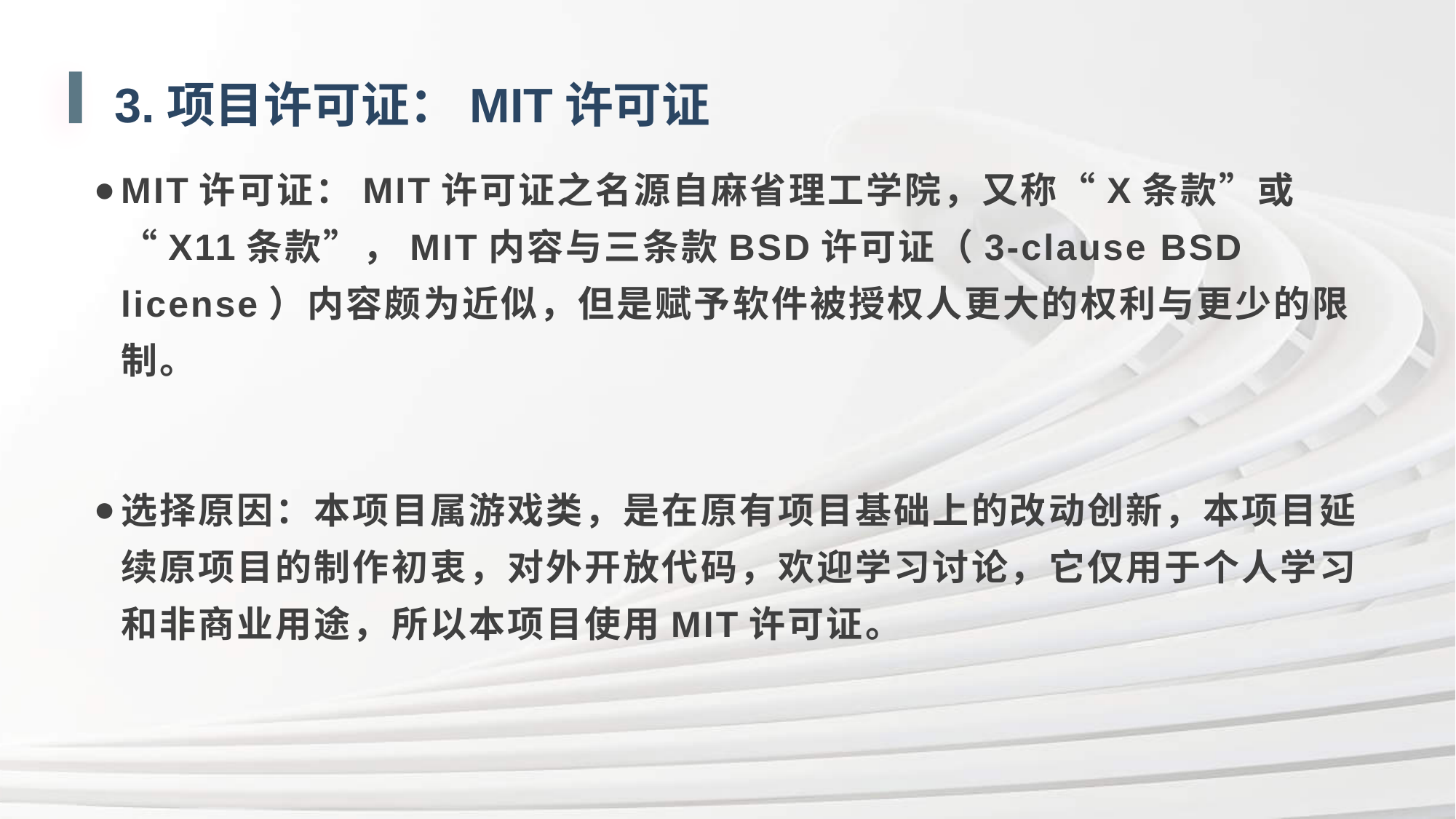

3.项目许可证：MIT许可证
MIT许可证：MIT许可证之名源自麻省理工学院，又称“X条款”或“X11条款”，MIT内容与三条款BSD许可证（3-clause BSD license）内容颇为近似，但是赋予软件被授权人更大的权利与更少的限制。

选择原因：本项目属游戏类，是在原有项目基础上的改动创新，本项目延续原项目的制作初衷，对外开放代码，欢迎学习讨论，它仅用于个人学习和非商业用途，所以本项目使用MIT许可证。